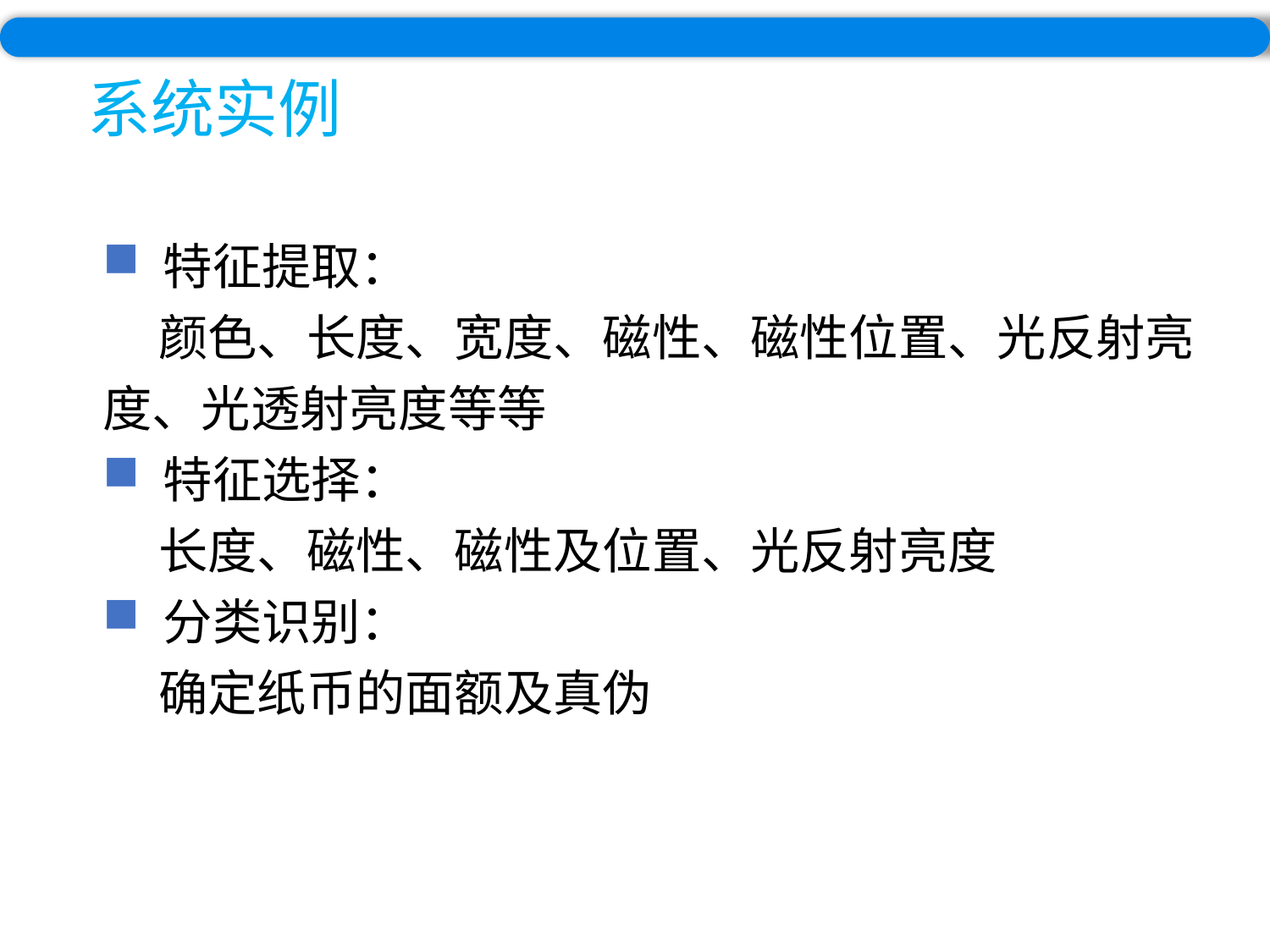

系统实例
 特征提取：
    颜色、长度、宽度、磁性、磁性位置、光反射亮度、光透射亮度等等
 特征选择：
    长度、磁性、磁性及位置、光反射亮度
 分类识别：
    确定纸币的面额及真伪